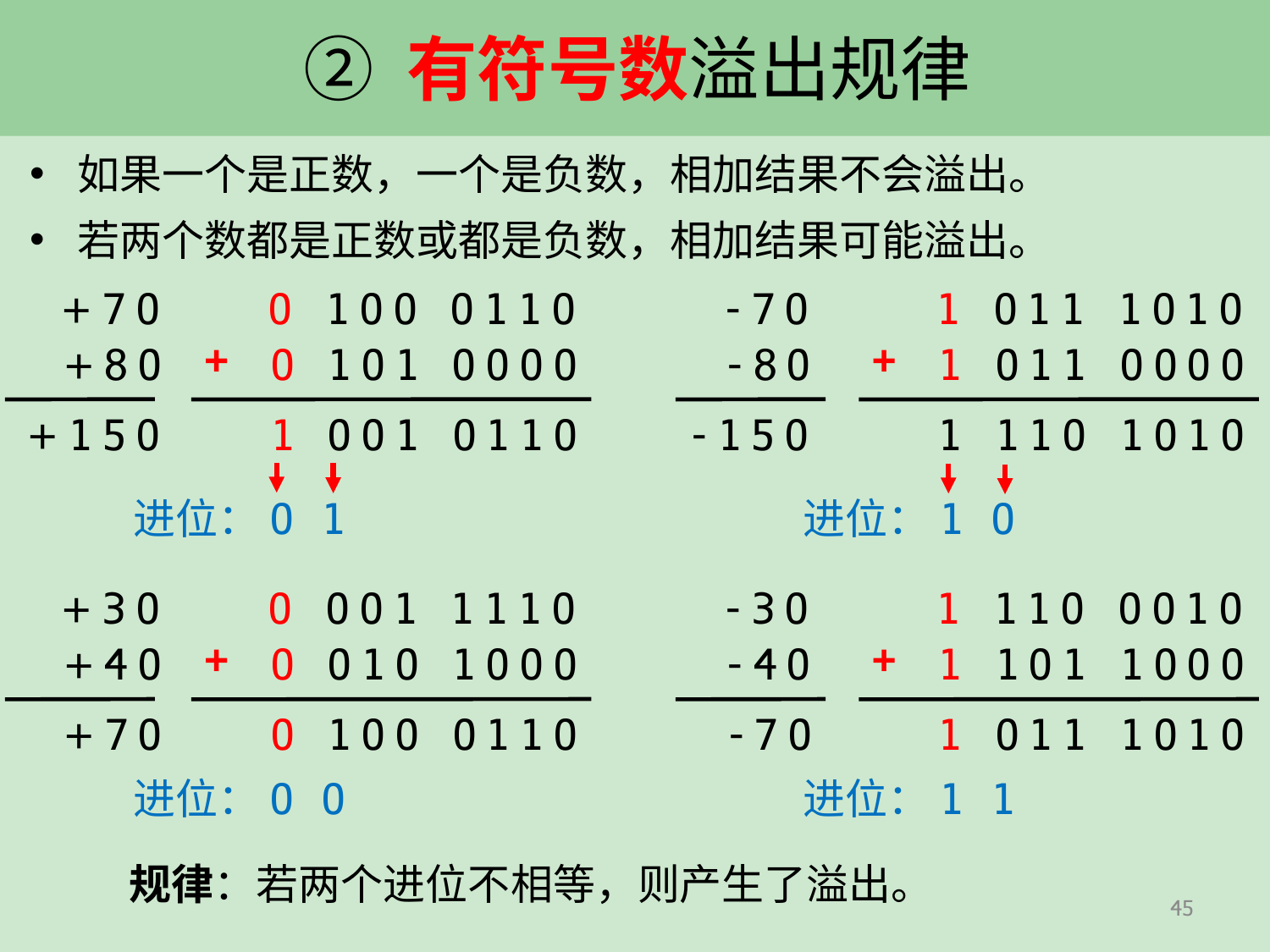

# ② 有符号数溢出规律
如果一个是正数，一个是负数，相加结果不会溢出。
若两个数都是正数或都是负数，相加结果可能溢出。
+70
0 100 0110
-70
1 011 1010
+
+
+80
0 101 0000
-80
1 011 0000
+150
1 001 0110
-150
1 110 1010
进位：0  1
进位：1  0
+30
+40
+70
-30
-40
-70
0 001 1110
+
0 010 1000
0 100 0110
进位：0  0
1 110 0010
+
1 101 1000
1 011 1010
进位：1  1
规律：若两个进位不相等，则产生了溢出。
45